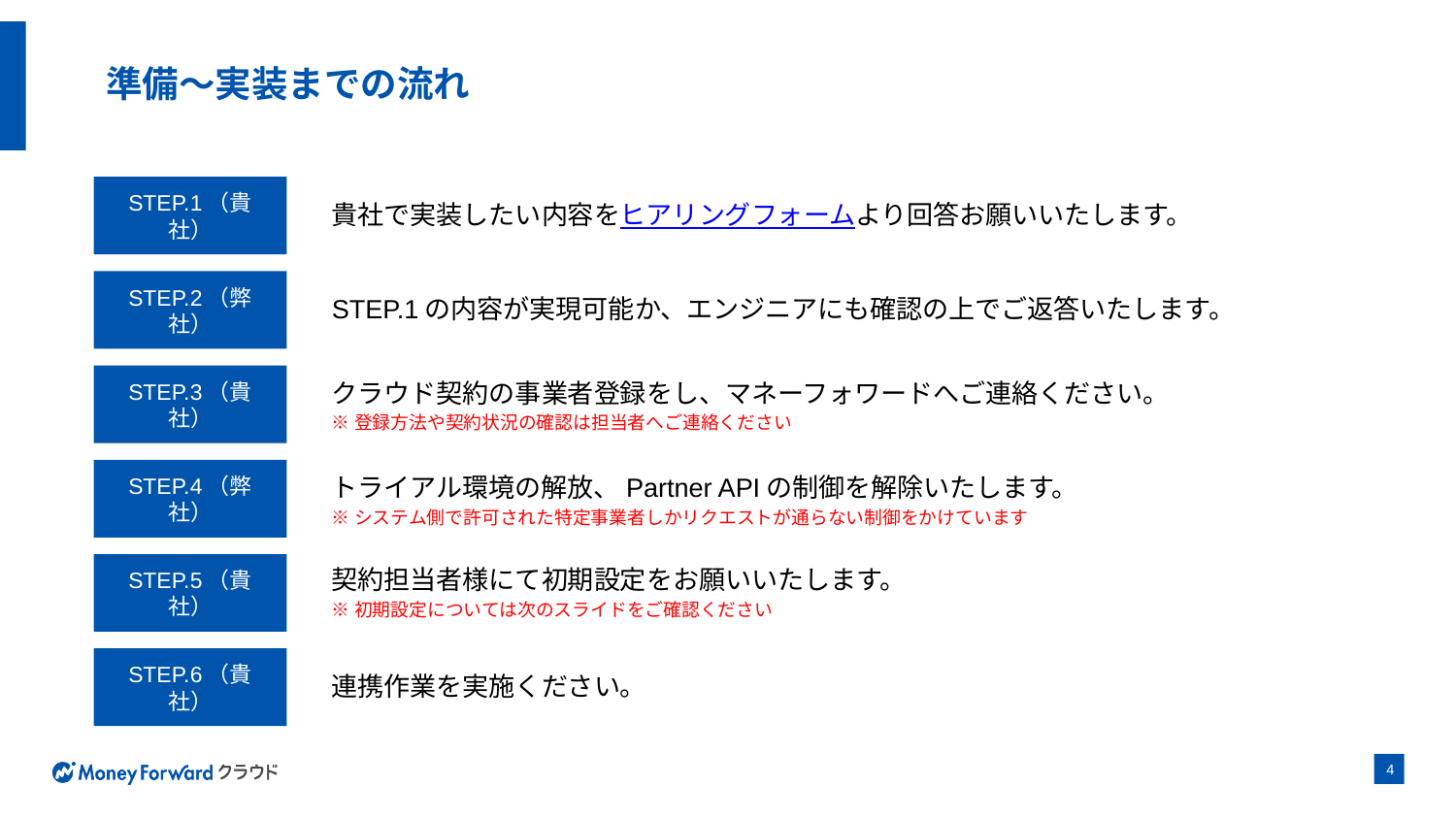

# 準備～実装までの流れ
STEP.1（貴社）
貴社で実装したい内容をヒアリングフォームより回答お願いいたします。
STEP.2（弊社）
STEP.1の内容が実現可能か、エンジニアにも確認の上でご返答いたします。
クラウド契約の事業者登録をし、マネーフォワードへご連絡ください。
※登録方法や契約状況の確認は担当者へご連絡ください
STEP.3（貴社）
トライアル環境の解放、Partner APIの制御を解除いたします。
※システム側で許可された特定事業者しかリクエストが通らない制御をかけています
STEP.4（弊社）
契約担当者様にて初期設定をお願いいたします。
※初期設定については次のスライドをご確認ください
STEP.5（貴社）
STEP.6（貴社）
連携作業を実施ください。
4